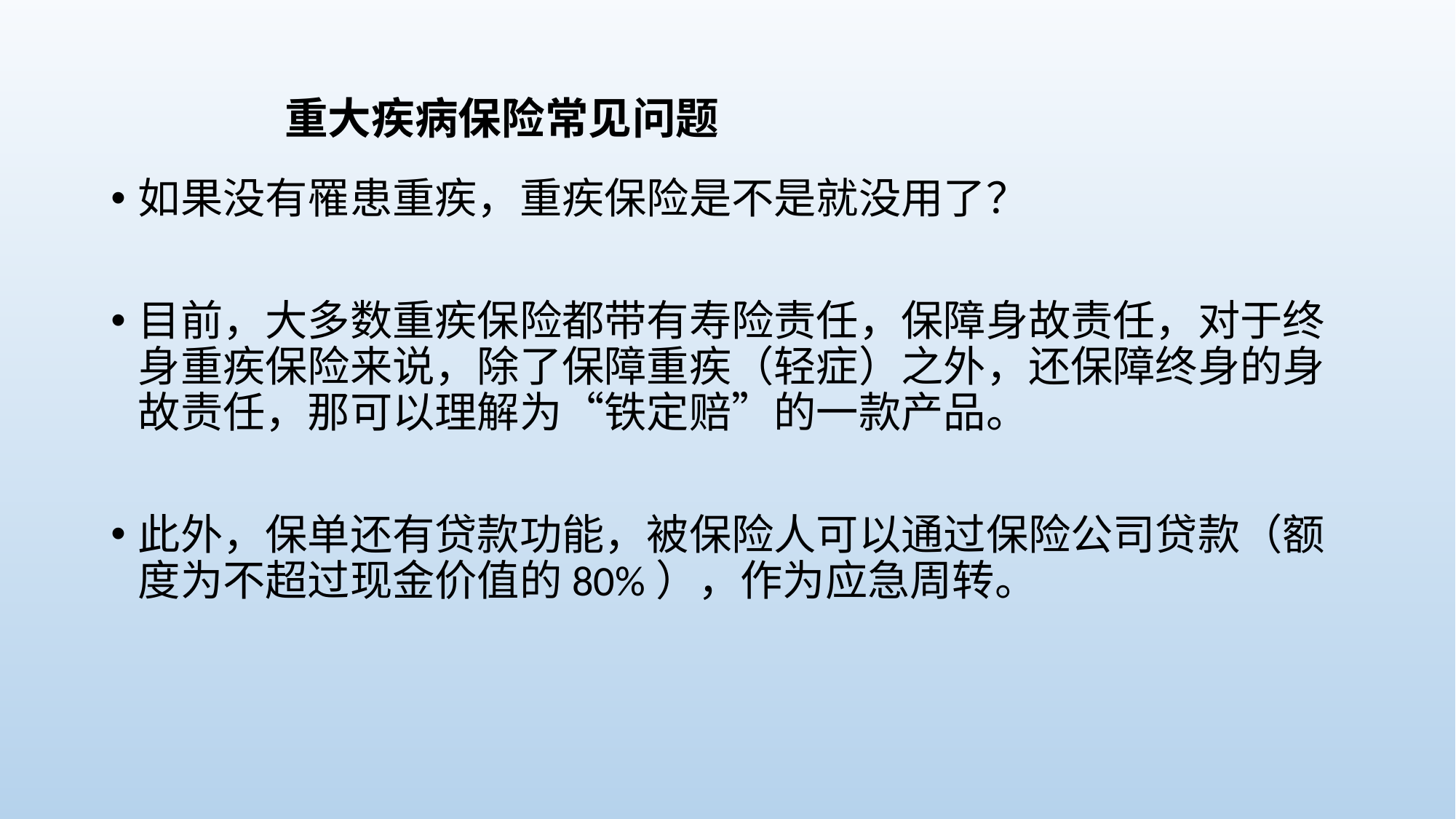

# 重大疾病保险常见问题
如果没有罹患重疾，重疾保险是不是就没用了？

目前，大多数重疾保险都带有寿险责任，保障身故责任，对于终身重疾保险来说，除了保障重疾（轻症）之外，还保障终身的身故责任，那可以理解为“铁定赔”的一款产品。

此外，保单还有贷款功能，被保险人可以通过保险公司贷款（额度为不超过现金价值的80%），作为应急周转。